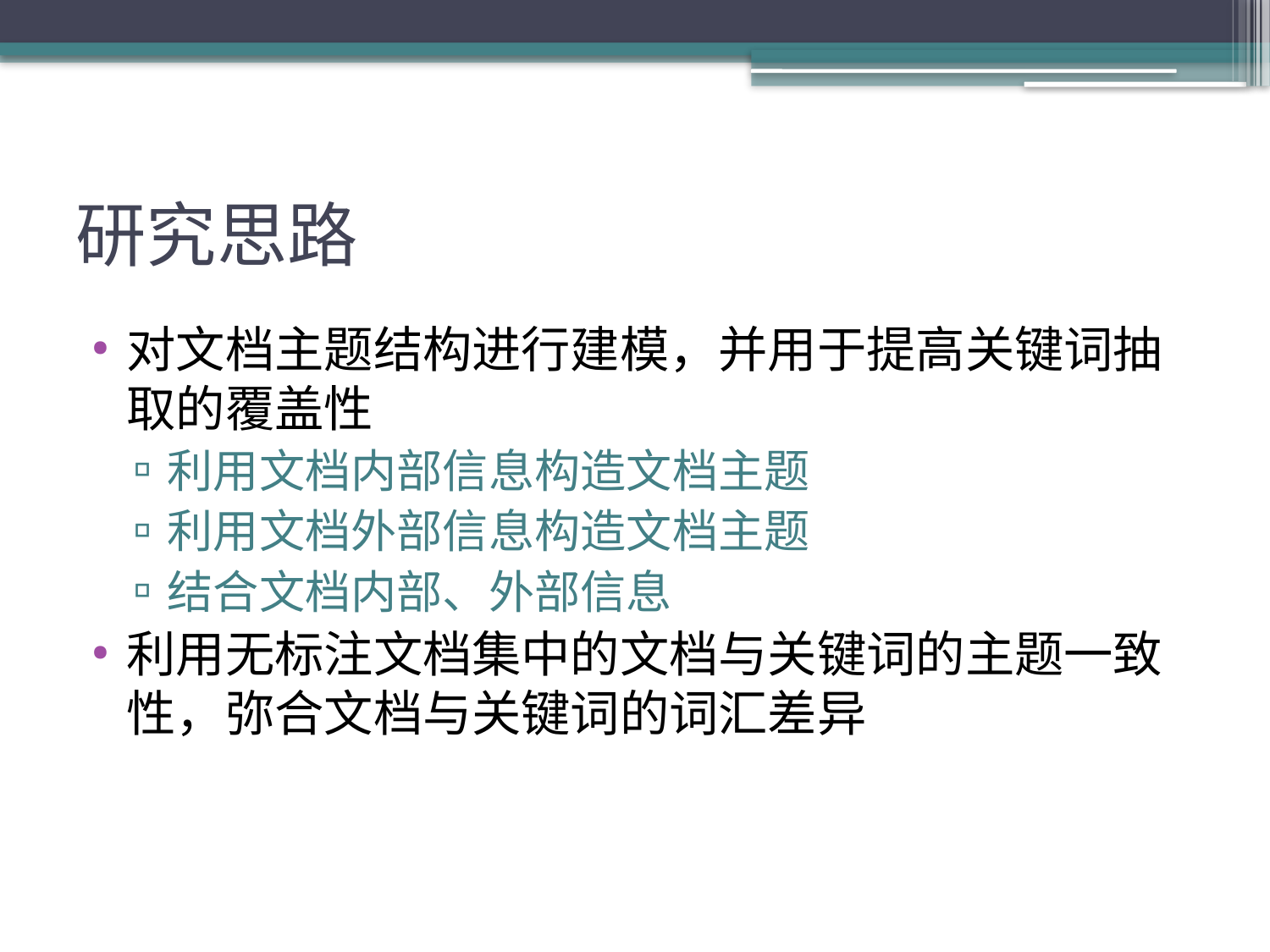

# 研究思路
对文档主题结构进行建模，并用于提高关键词抽取的覆盖性
利用文档内部信息构造文档主题
利用文档外部信息构造文档主题
结合文档内部、外部信息
利用无标注文档集中的文档与关键词的主题一致性，弥合文档与关键词的词汇差异